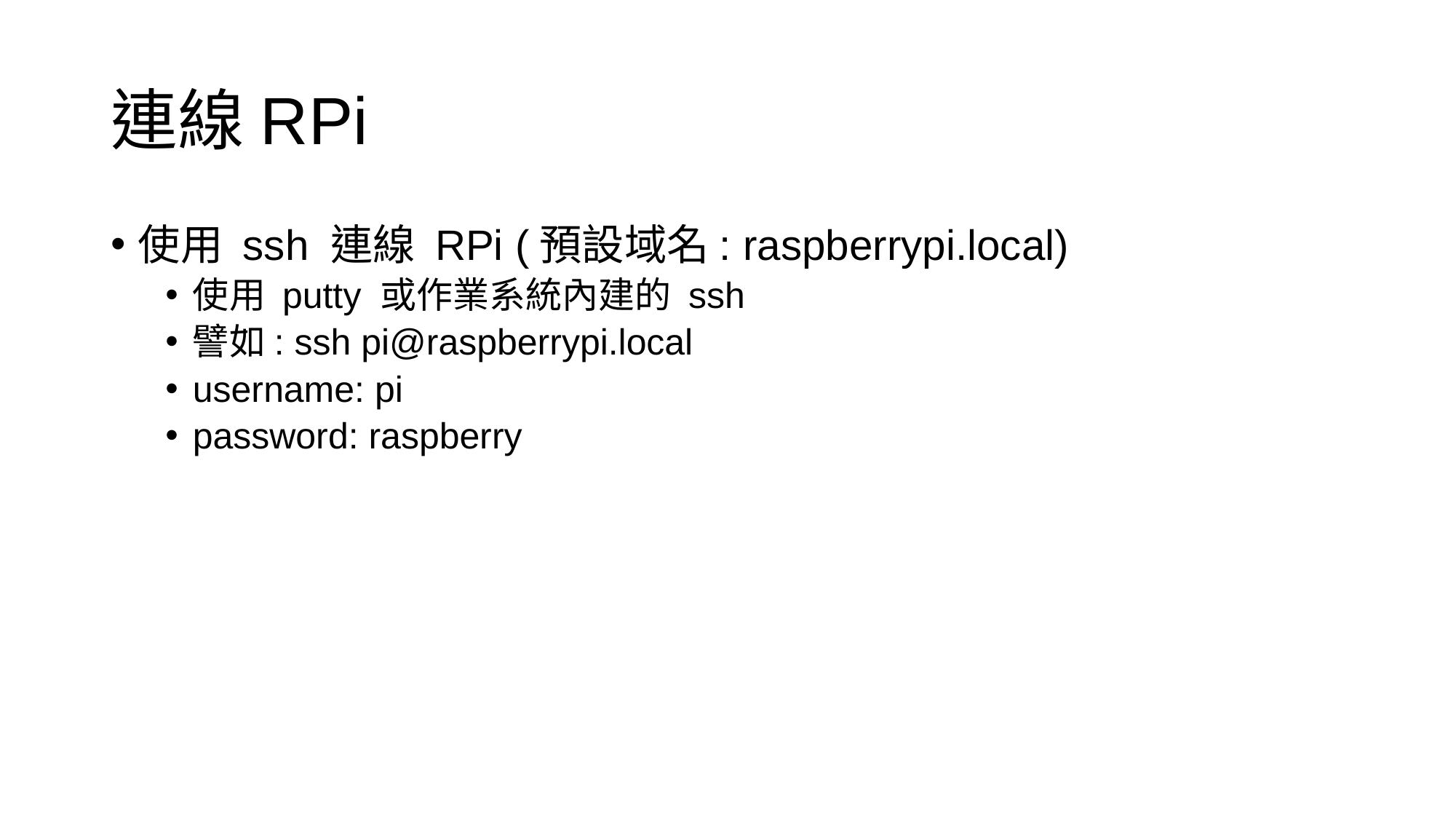

# 連線RPi
使用 ssh 連線 RPi (預設域名: raspberrypi.local)
使用 putty 或作業系統內建的 ssh
譬如: ssh pi@raspberrypi.local
username: pi
password: raspberry